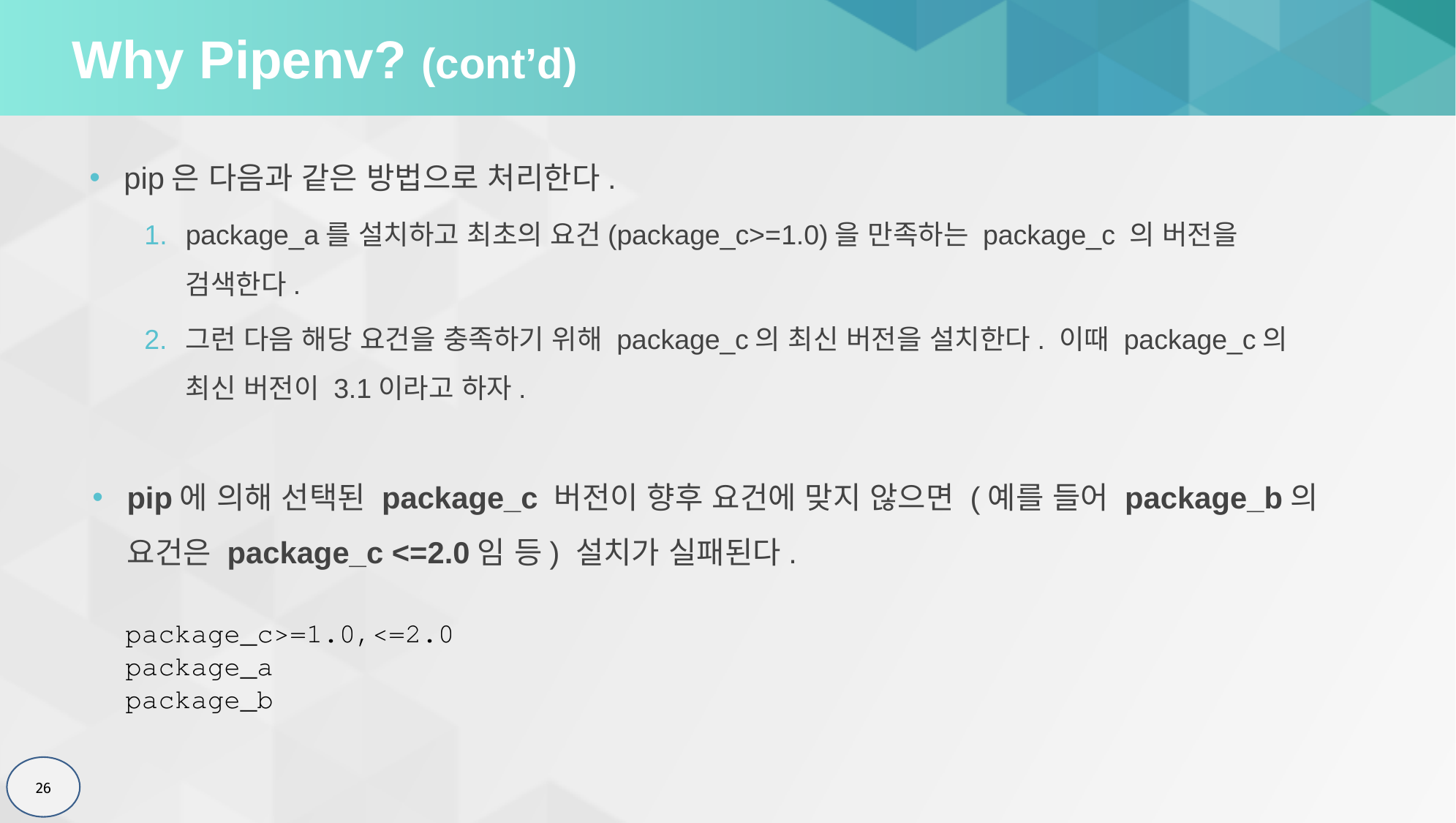

# Why Pipenv? (cont’d)
pip은 다음과 같은 방법으로 처리한다.
package_a를 설치하고 최초의 요건(package_c>=1.0)을 만족하는 package_c 의 버전을 검색한다.
그런 다음 해당 요건을 충족하기 위해 package_c의 최신 버전을 설치한다. 이때 package_c의 최신 버전이 3.1이라고 하자.
pip에 의해 선택된 package_c 버전이 향후 요건에 맞지 않으면 (예를 들어 package_b의 요건은 package_c <=2.0임 등) 설치가 실패된다.
package_c>=1.0,<=2.0
package_a
package_b